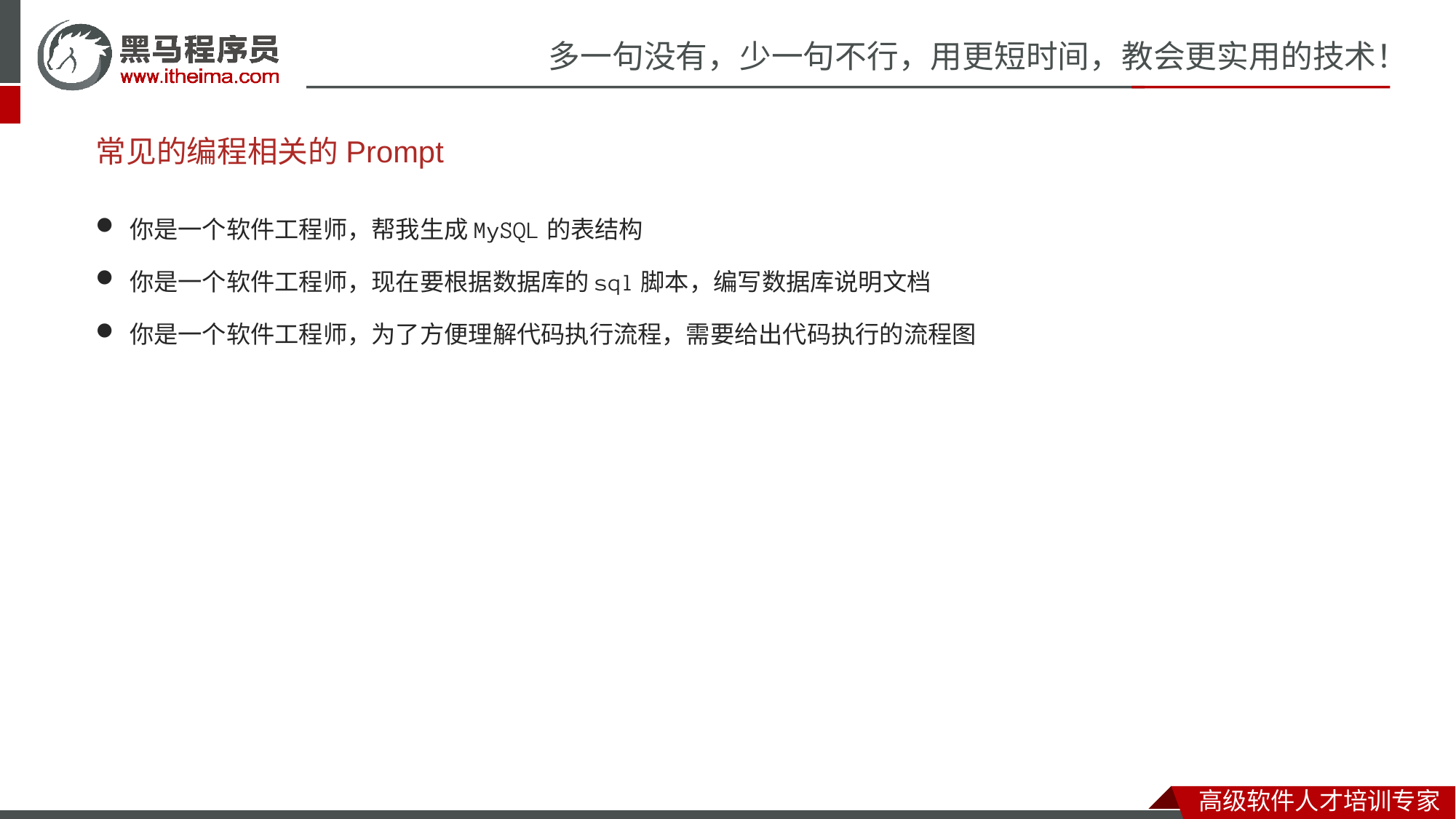

# 常见的编程相关的Prompt
你是一个软件工程师，帮我生成MySQL的表结构
你是一个软件工程师，现在要根据数据库的sql脚本，编写数据库说明文档
你是一个软件工程师，为了方便理解代码执行流程，需要给出代码执行的流程图